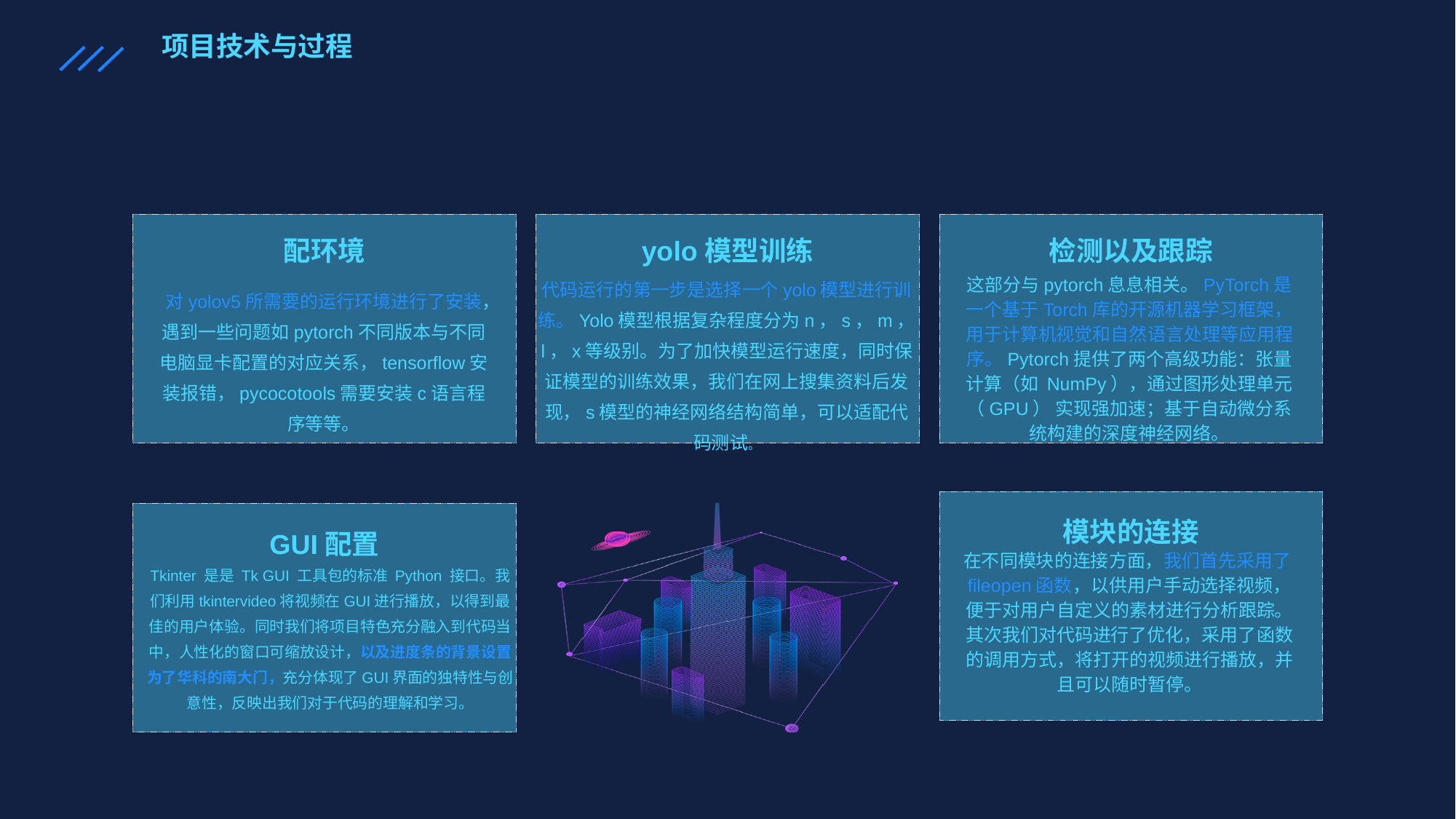

项目技术与过程

配环境
对yolov5所需要的运行环境进行了安装，遇到一些问题如pytorch不同版本与不同电脑显卡配置的对应关系，tensorflow安装报错，pycocotools需要安装c语言程序等等。

yolo模型训练

代码运行的第一步是选择一个yolo模型进行训练。Yolo模型根据复杂程度分为n，s，m，l，x等级别。为了加快模型运行速度，同时保证模型的训练效果，我们在网上搜集资料后发现，s模型的神经网络结构简单，可以适配代码测试。

检测以及跟踪
这部分与pytorch息息相关。PyTorch是一个基于Torch库的开源机器学习框架，用于计算机视觉和自然语言处理等应用程序。Pytorch提供了两个高级功能：张量计算（如 NumPy），通过图形处理单元 （GPU） 实现强加速；基于自动微分系统构建的深度神经网络。

模块的连接
在不同模块的连接方面，我们首先采用了fileopen函数，以供用户手动选择视频，便于对用户自定义的素材进行分析跟踪。其次我们对代码进行了优化，采用了函数的调用方式，将打开的视频进行播放，并且可以随时暂停。

GUI配置
Tkinter 是是 Tk GUI 工具包的标准 Python 接口。我们利用tkintervideo将视频在GUI进行播放，以得到最佳的用户体验。同时我们将项目特色充分融入到代码当中，人性化的窗口可缩放设计，以及进度条的背景设置为了华科的南大门，充分体现了GUI界面的独特性与创意性，反映出我们对于代码的理解和学习。